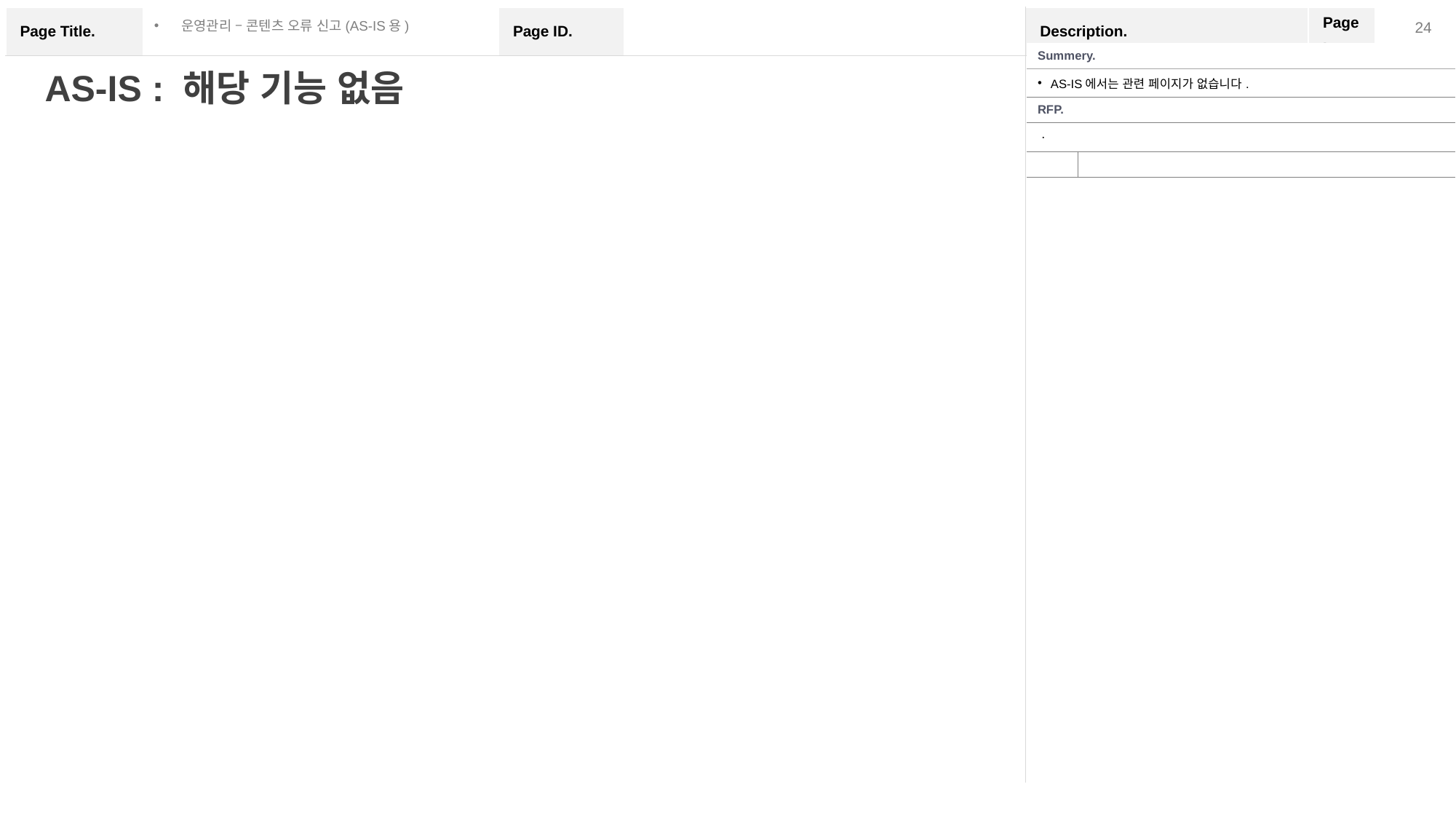

운영관리 – 콘텐츠 오류 신고(AS-IS용)

| Summery. |  |
| --- | --- |
| AS-IS에서는 관련 페이지가 없습니다. |  |
| RFP. |  |
| ㆍ |  |
|  |  |
AS-IS : 해당 기능 없음